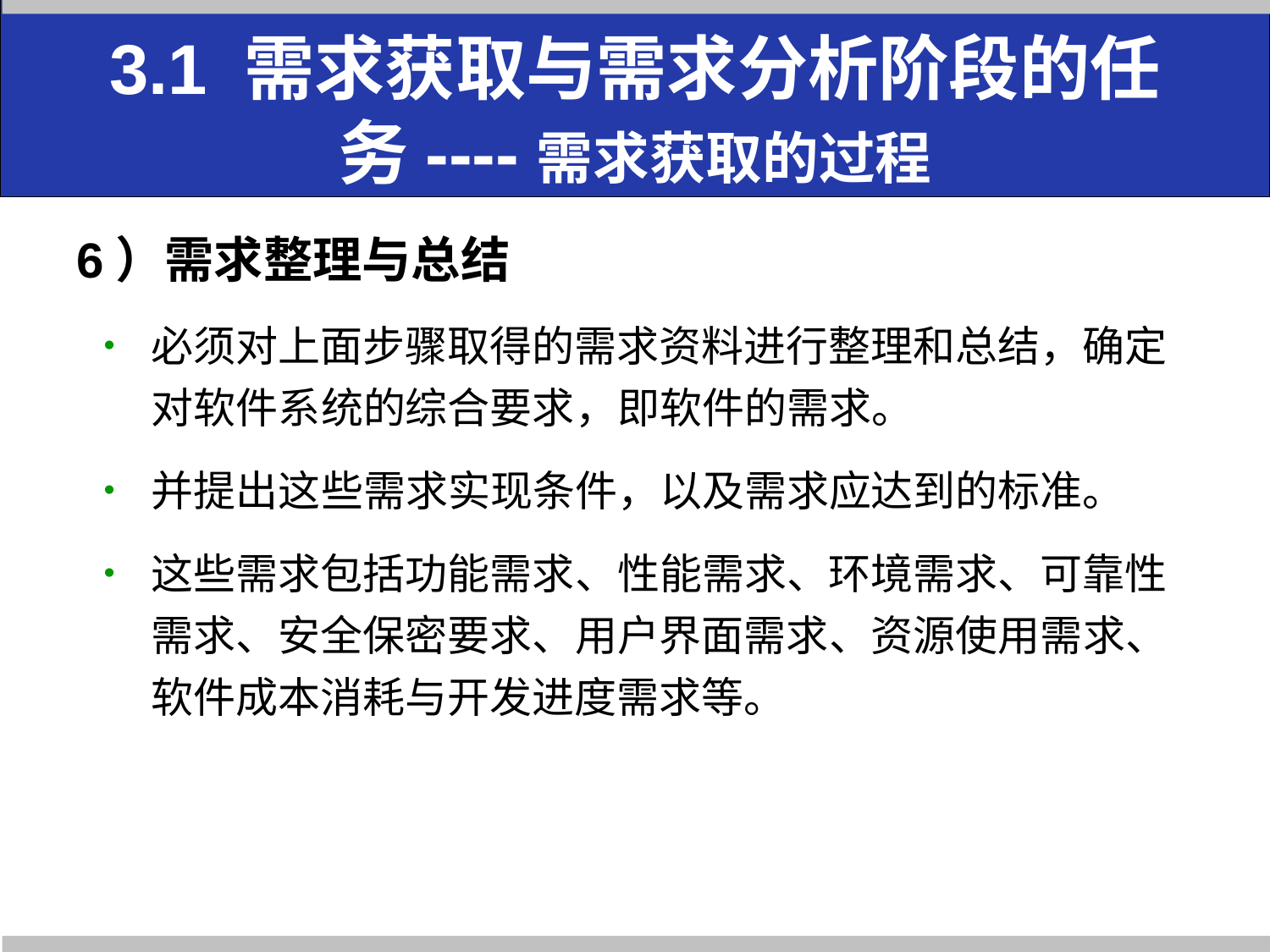

# 3.1 需求获取与需求分析阶段的任务----需求获取的过程
6）需求整理与总结
必须对上面步骤取得的需求资料进行整理和总结，确定对软件系统的综合要求，即软件的需求。
并提出这些需求实现条件，以及需求应达到的标准。
这些需求包括功能需求、性能需求、环境需求、可靠性需求、安全保密要求、用户界面需求、资源使用需求、软件成本消耗与开发进度需求等。
241